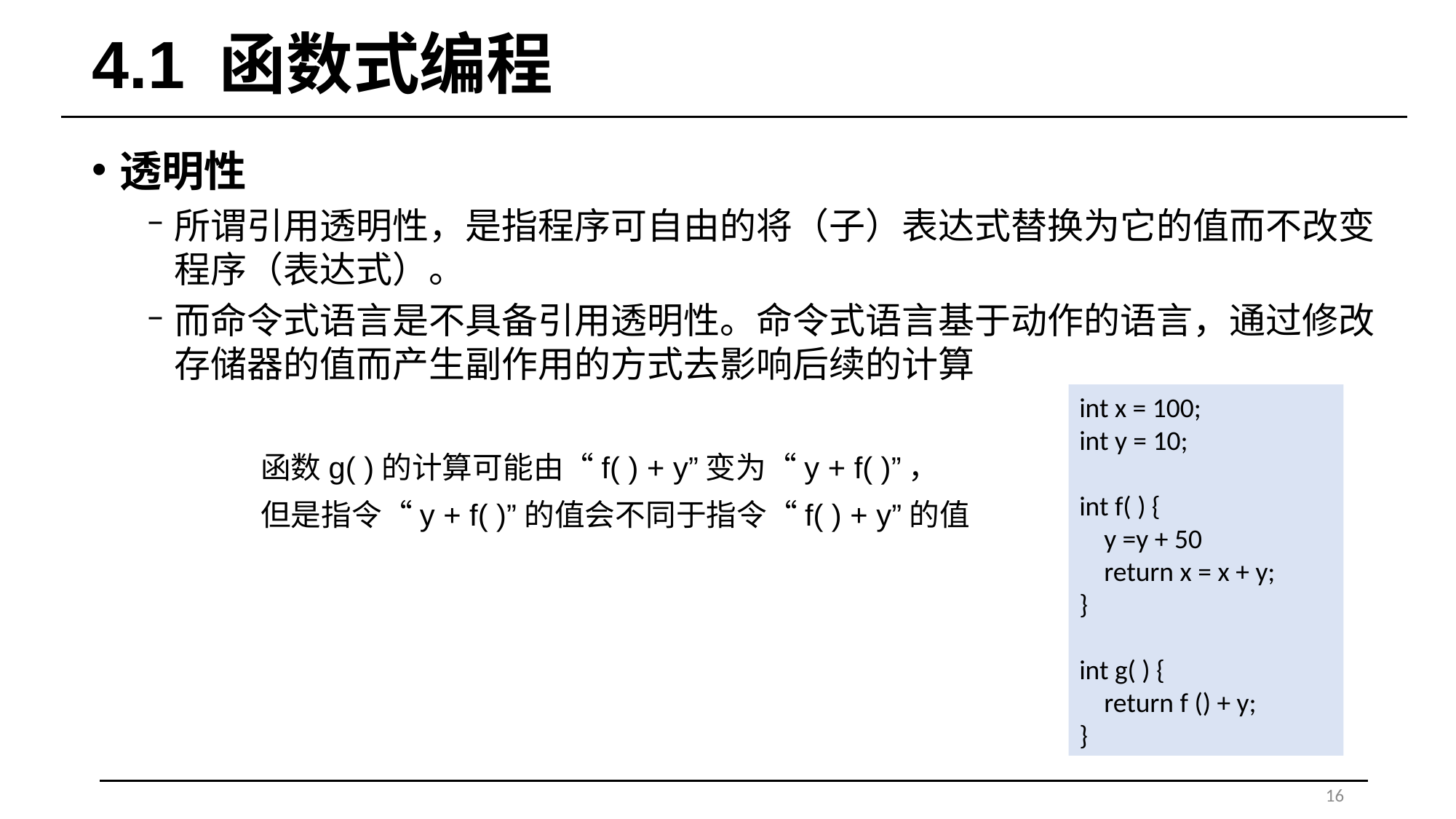

# 4.1 函数式编程
透明性
所谓引用透明性，是指程序可自由的将（子）表达式替换为它的值而不改变程序（表达式）。
而命令式语言是不具备引用透明性。命令式语言基于动作的语言，通过修改存储器的值而产生副作用的方式去影响后续的计算

int x = 100;
int y = 10;

int f( ) {
    y =y + 50
    return x = x + y;
}

int g( ) {
    return f () + y;
}
函数g( )的计算可能由“f( ) + y”变为“y + f( )”，
但是指令“y + f( )”的值会不同于指令“f( ) + y”的值
16